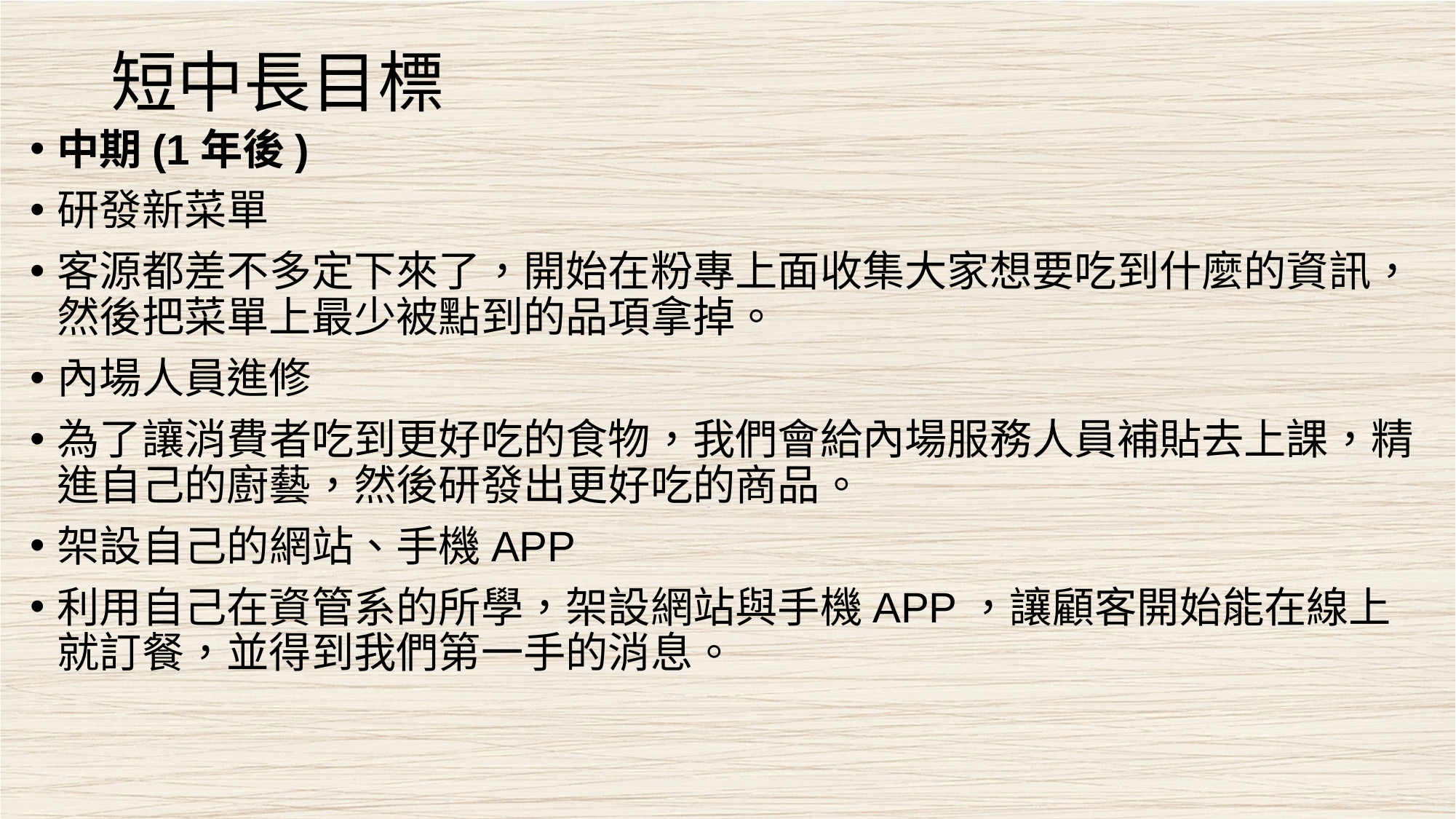

# 短中長目標
中期(1年後)
研發新菜單
客源都差不多定下來了，開始在粉專上面收集大家想要吃到什麼的資訊，然後把菜單上最少被點到的品項拿掉。
內場人員進修
為了讓消費者吃到更好吃的食物，我們會給內場服務人員補貼去上課，精進自己的廚藝，然後研發出更好吃的商品。
架設自己的網站、手機APP
利用自己在資管系的所學，架設網站與手機APP，讓顧客開始能在線上就訂餐，並得到我們第一手的消息。